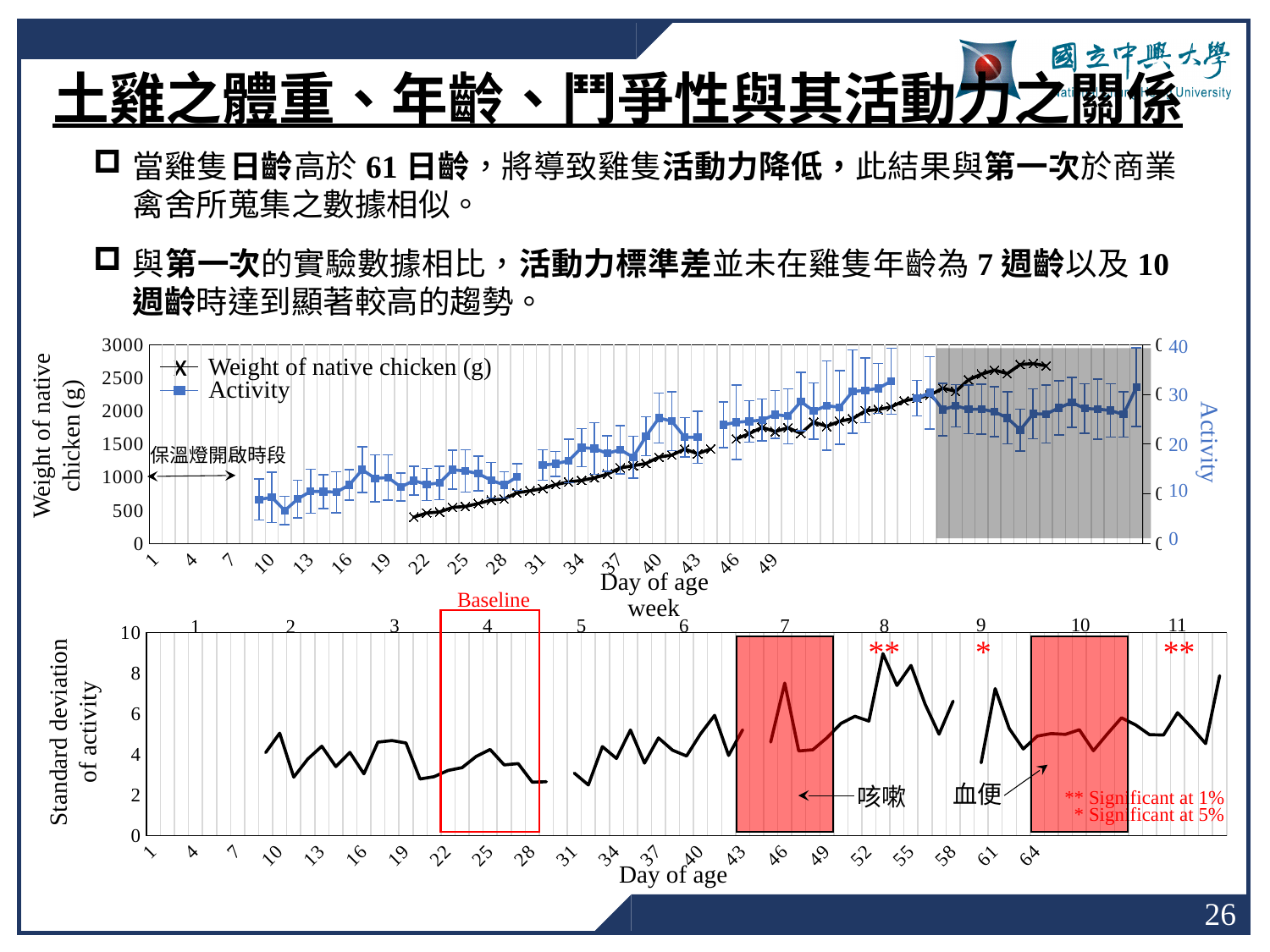

土雞之體重、年齡、鬥爭性與其活動力之關係
當雞隻日齡高於61日齡，將導致雞隻活動力降低，此結果與第一次於商業禽舍所蒐集之數據相似。
與第一次的實驗數據相比，活動力標準差並未在雞隻年齡為7週齡以及10週齡時達到顯著較高的趨勢。
40
30
20
10
0

### Chart

| Category |  | Weight | 1227期Act |
|---|---|---|---|
x
Weight of native chicken (g)

Activity

Activity
保溫燈開啟時段
Day of age
Weight of native chicken (g)
Baseline
week
9
10
11
3
4
5
6
7
8
1
2

### Chart

| Category | 1227_act_stev*100 |
|---|---|
**
**
*

血便
咳嗽
Standard deviation of activity
** Significant at 1%
* Significant at 5%
Day of age
26